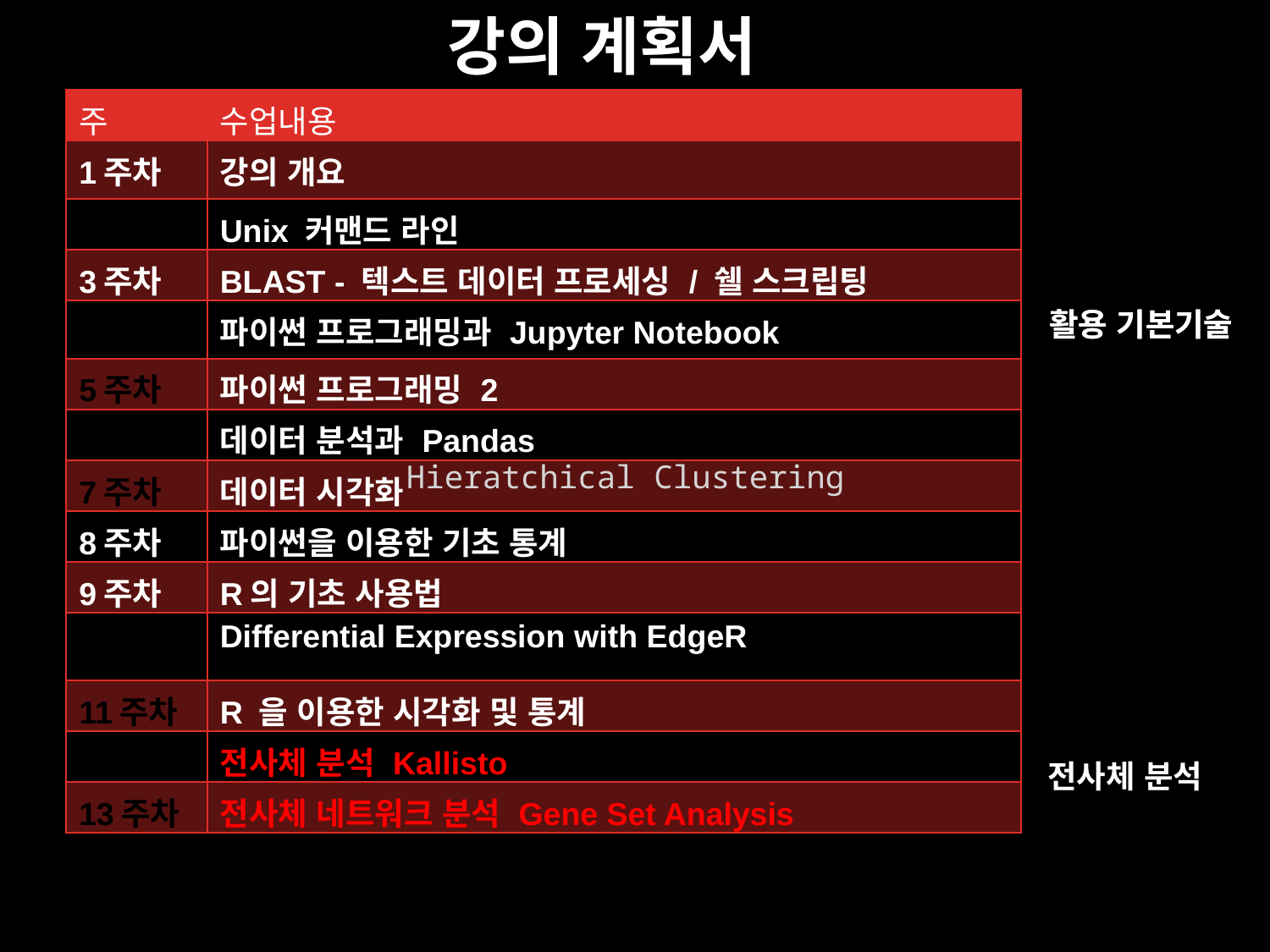

강의 계획서
| 주 | 수업내용 |
| --- | --- |
| 1주차 | 강의 개요 |
| 2주차 | Unix 커맨드 라인 |
| 3주차 | BLAST - 텍스트 데이터 프로세싱 / 쉘 스크립팅 |
| 4주차 | 파이썬 프로그래밍과 Jupyter Notebook |
| 5주차 | 파이썬 프로그래밍 2 |
| 6주차 | 데이터 분석과 Pandas |
| 7주차 | 데이터 시각화 |
| 8주차 | 파이썬을 이용한 기초 통계 |
| 9주차 | R의 기초 사용법 |
| 10주차 | Differential Expression with EdgeR |
| 11주차 | R 을 이용한 시각화 및 통계 |
| 12주차 | 전사체 분석 Kallisto |
| 13주차 | 전사체 네트워크 분석 Gene Set Analysis |
활용 기본기술
활용 기본기술
Hieratchical Clustering
전사체 분석